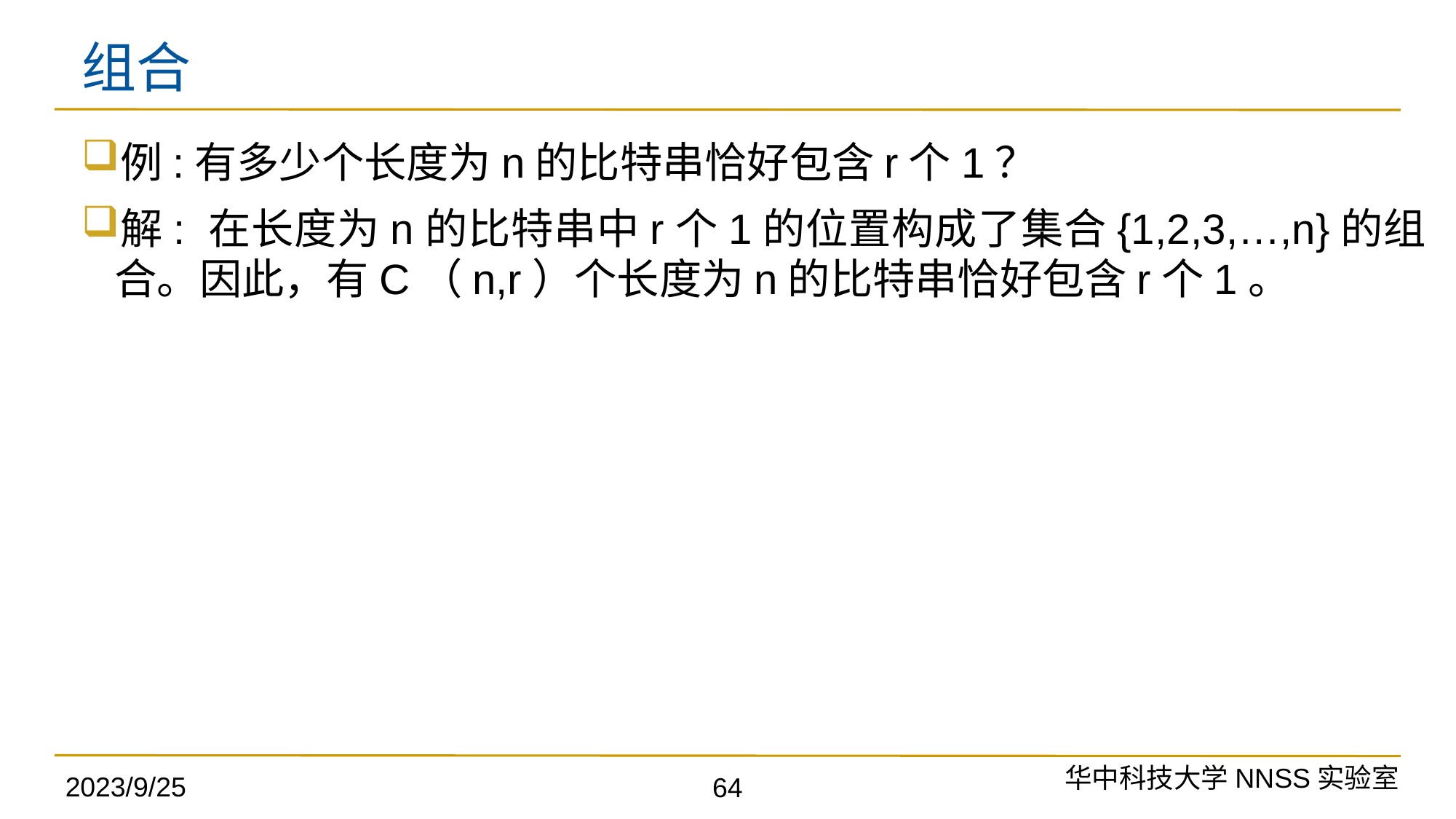

# 组合
例:有多少个长度为n的比特串恰好包含r个1？
解: 在长度为n的比特串中r个1的位置构成了集合{1,2,3,…,n}的组合。因此，有C（n,r）个长度为n的比特串恰好包含r个1。

华中科技大学NNSS实验室
2023/9/25
64